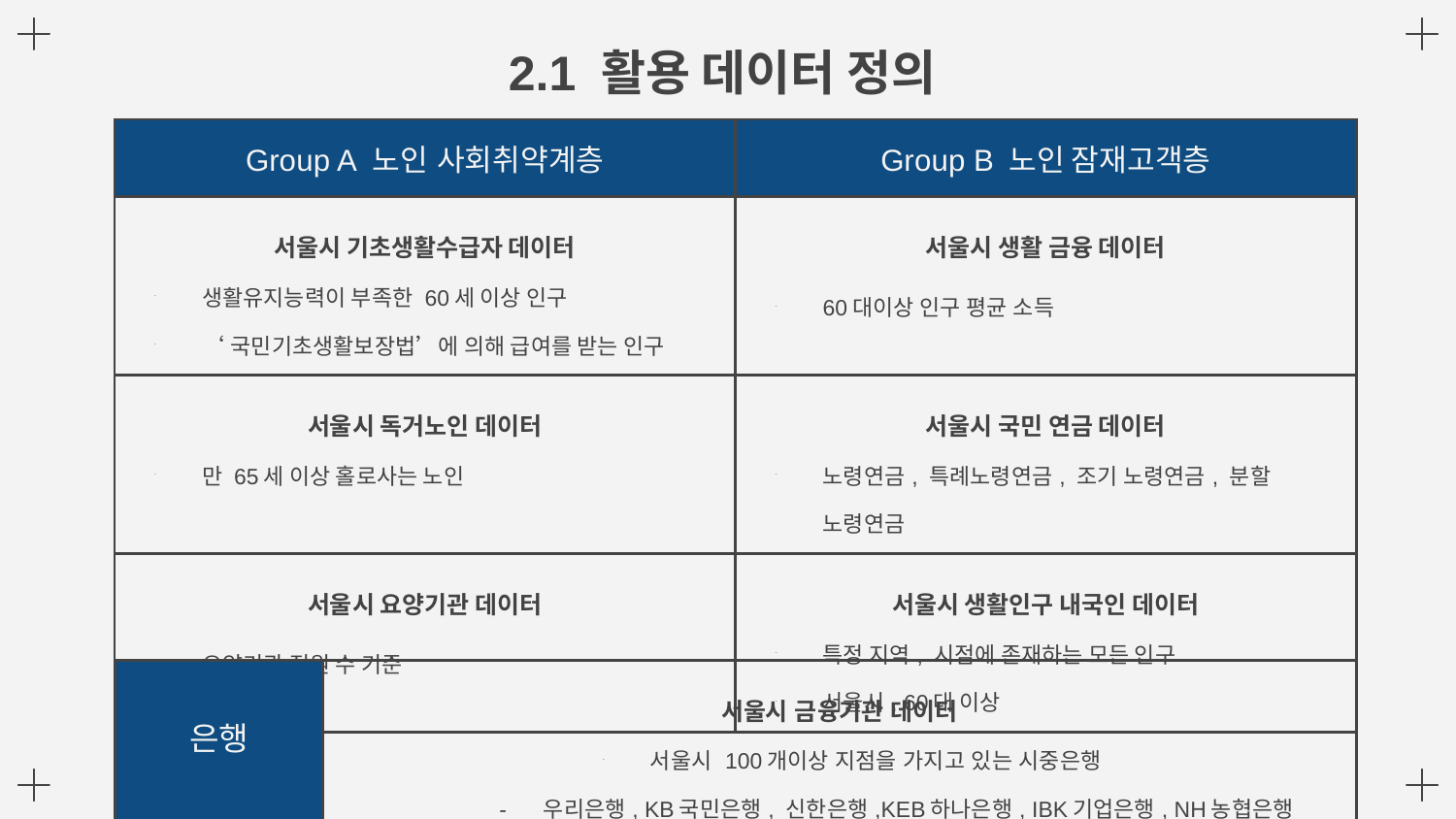

# 2.1 활용 데이터 정의
| Group A 노인 사회취약계층 | Group B 노인 잠재고객층 |
| --- | --- |
| 서울시 기초생활수급자 데이터 생활유지능력이 부족한 60세 이상 인구 ‘국민기초생활보장법’에 의해 급여를 받는 인구 | 서울시 생활 금융 데이터 60대이상 인구 평균 소득 |
| 서울시 독거노인 데이터 만 65세 이상 홀로사는 노인 | 서울시 국민 연금 데이터 노령연금, 특례노령연금, 조기 노령연금, 분할 노령연금 |
| 서울시 요양기관 데이터 요양기관 정원 수 기준 | 서울시 생활인구 내국인 데이터 특정 지역, 시점에 존재하는 모든 인구 서울시, 60대 이상 |
| 은행 | 서울시 금융기관 데이터 서울시 100개이상 지점을 가지고 있는 시중은행 - 우리은행, KB국민은행, 신한은행,KEB하나은행, IBK기업은행, NH농협은행 |
| --- | --- |